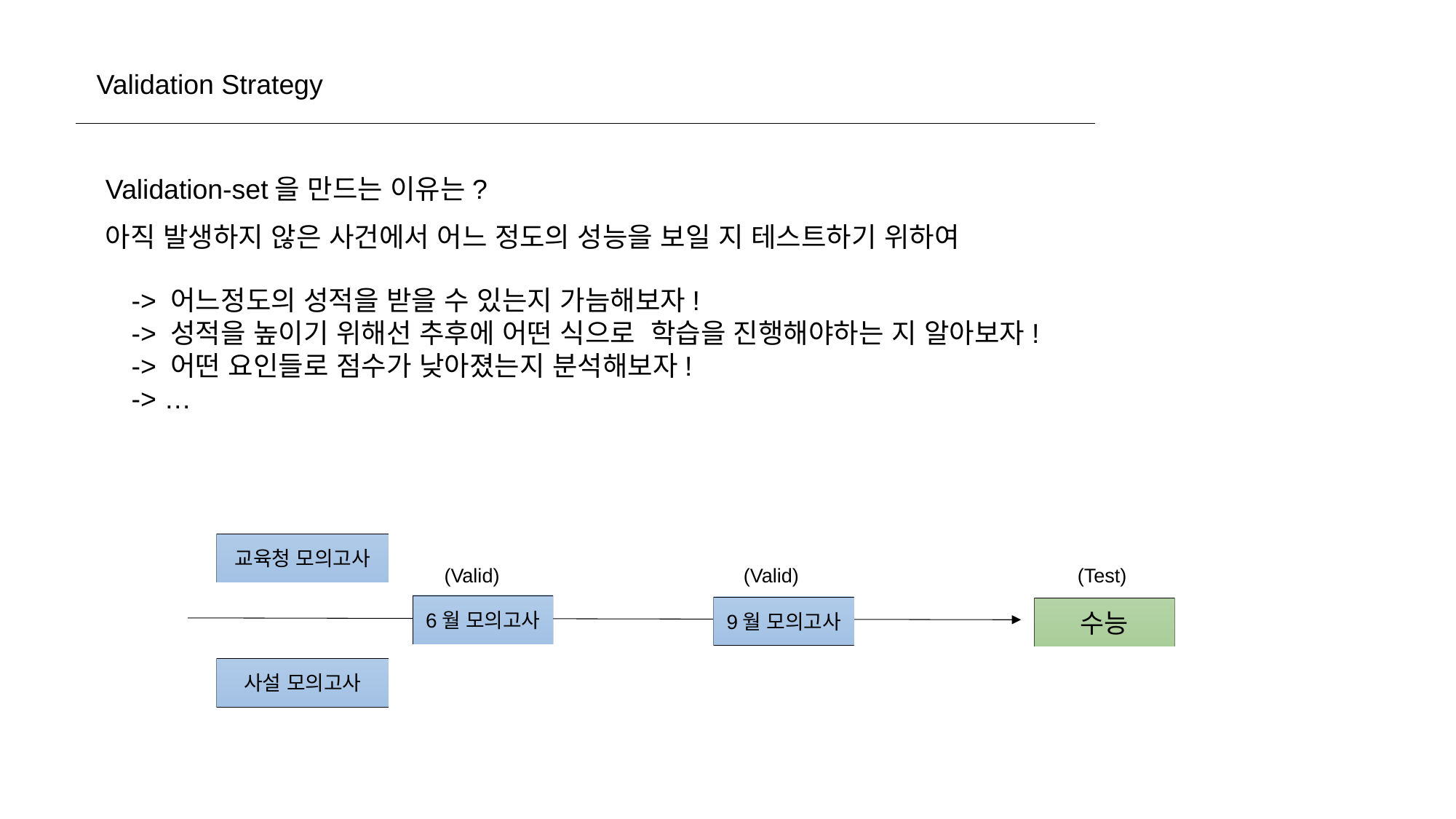

Validation Strategy
Validation-set을 만드는 이유는?
아직 발생하지 않은 사건에서 어느 정도의 성능을 보일 지 테스트하기 위하여
-> 어느정도의 성적을 받을 수 있는지 가늠해보자!
-> 성적을 높이기 위해선 추후에 어떤 식으로  학습을 진행해야하는 지 알아보자!
-> 어떤 요인들로 점수가 낮아졌는지 분석해보자!
-> …
교육청 모의고사
(Valid)
(Valid)
(Test)
6월 모의고사
9월 모의고사
수능
사설 모의고사